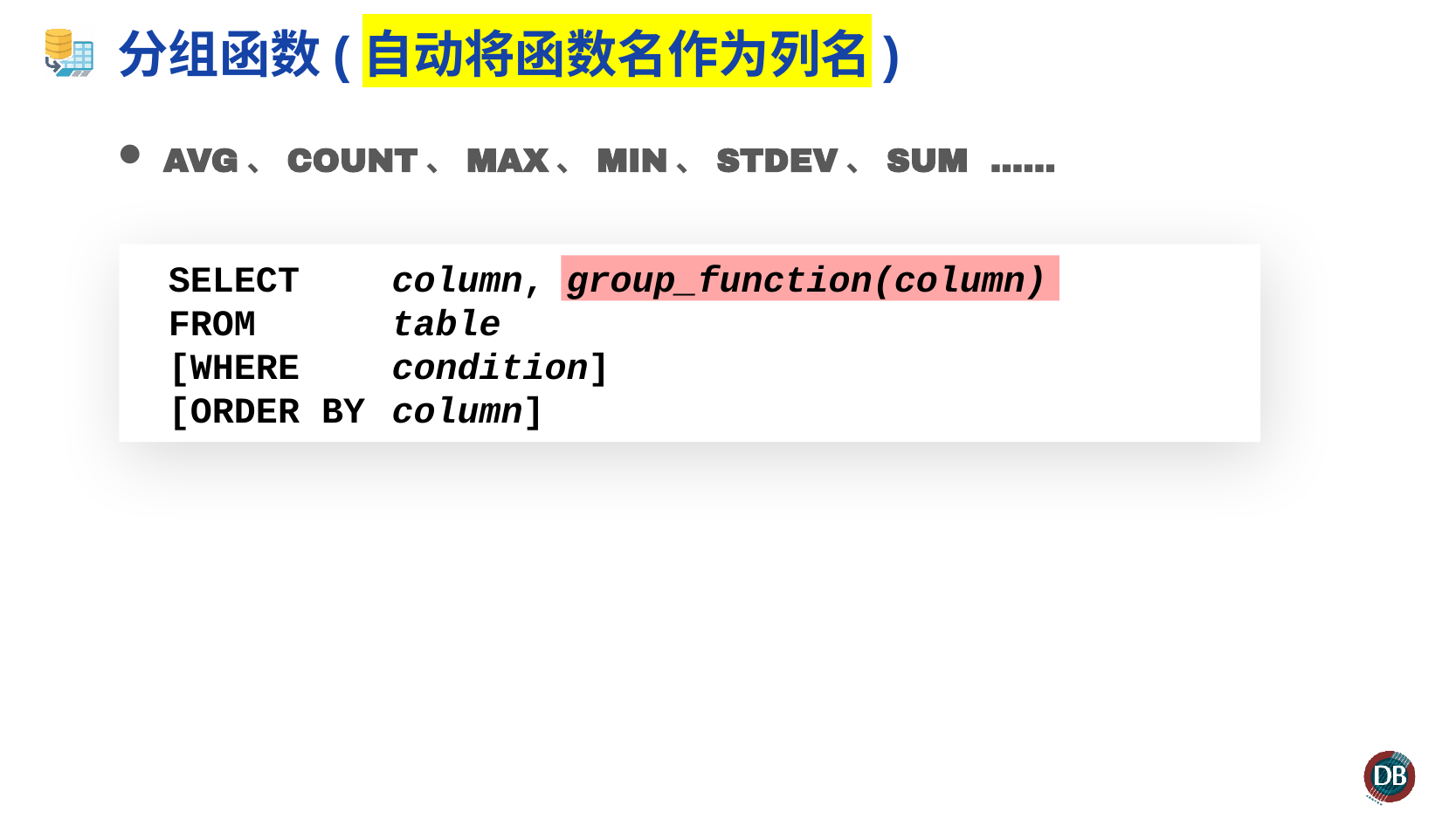

# 分组函数(自动将函数名作为列名)
AVG、COUNT、MAX、MIN、STDEV、SUM  ……
SELECT	column, group_function(column)
FROM		table
[WHERE	condition]
[ORDER BY	column]